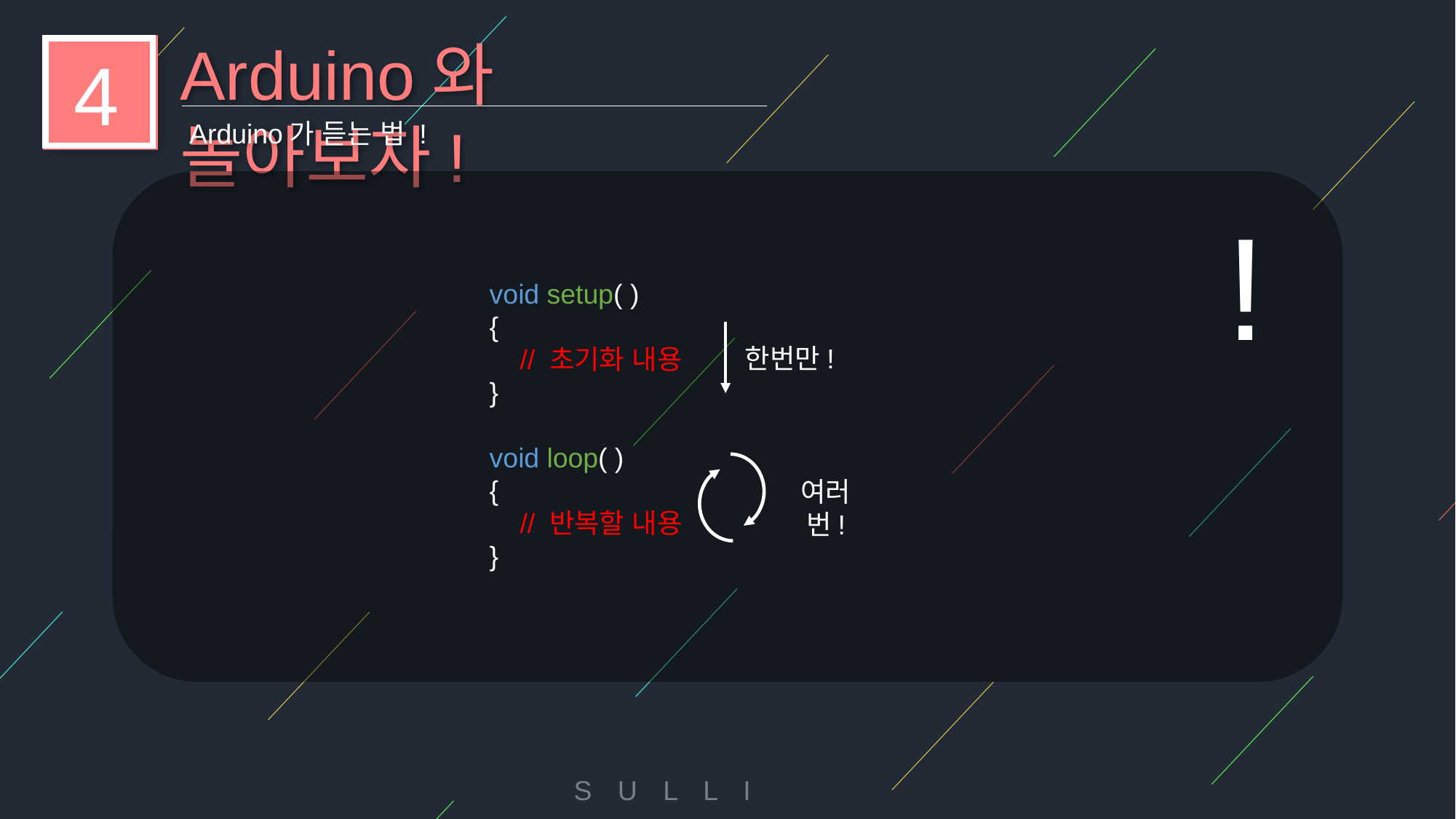

Arduino와 놀아보자!

4
Arduino가 듣는 법 !

!
void setup( )
{
    // 초기화 내용
}

void loop( )
{
    // 반복할 내용
}
한번만!

여러 번!
S U L L I V A N